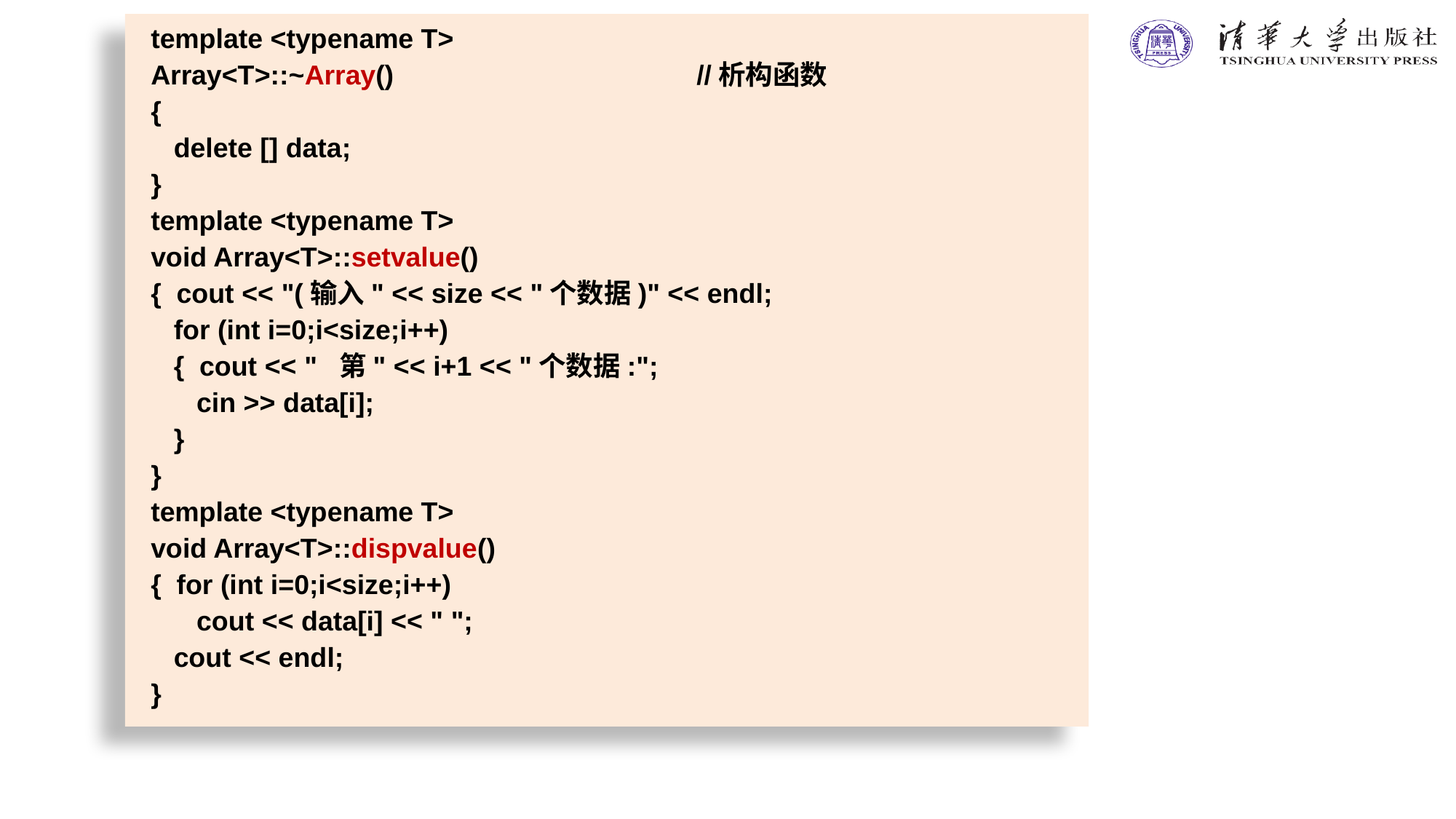

template <typename T>
Array<T>::~Array()			//析构函数
{
   delete [] data;
}
template <typename T>
void Array<T>::setvalue()
{  cout << "(输入" << size << "个数据)" << endl;
   for (int i=0;i<size;i++)
   {  cout << "  第" << i+1 << "个数据:";
      cin >> data[i];
   }
}
template <typename T>
void Array<T>::dispvalue()
{  for (int i=0;i<size;i++)
      cout << data[i] << " ";
   cout << endl;
}